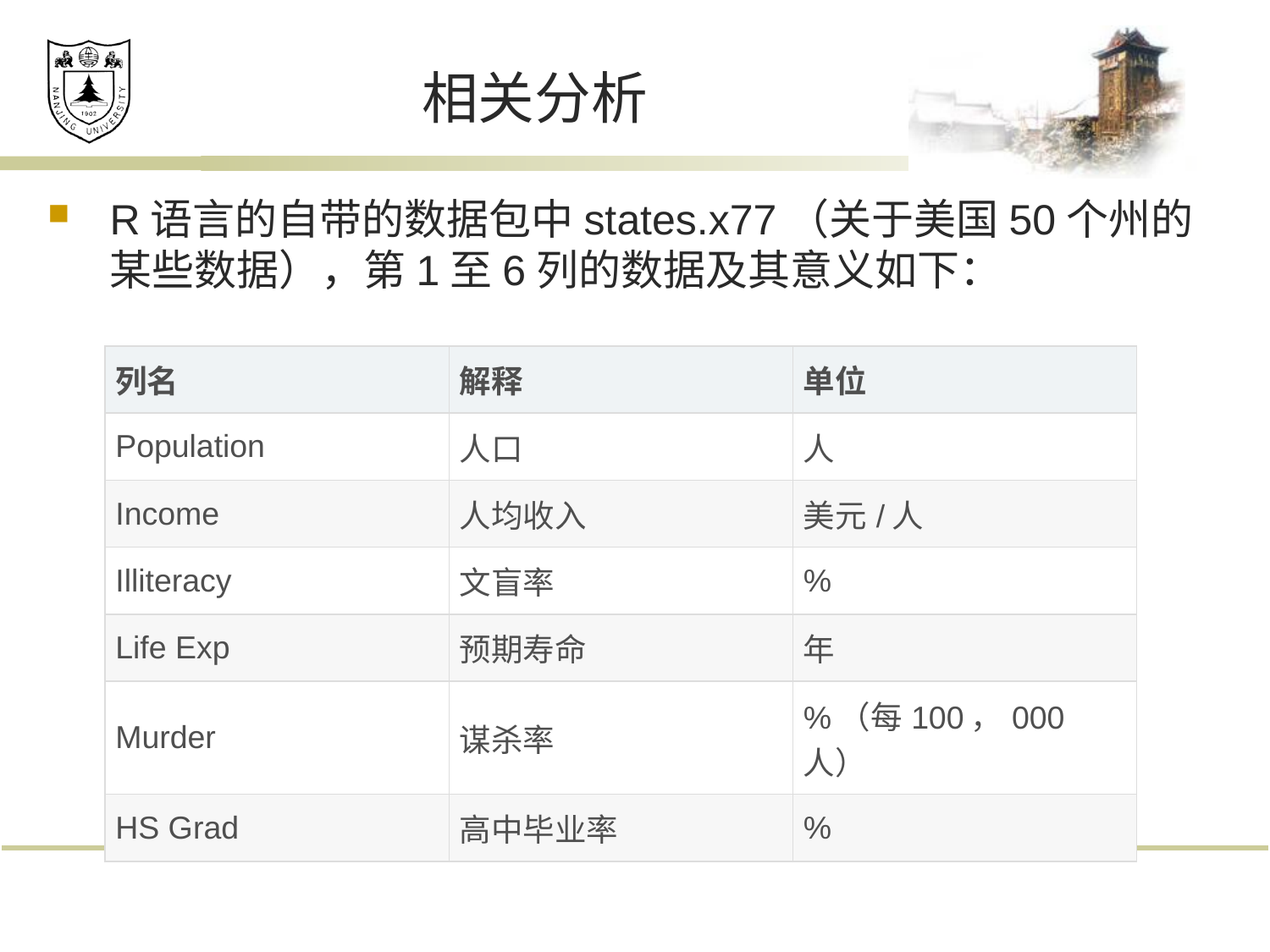

# 相关分析
R语言的自带的数据包中states.x77（关于美国50个州的某些数据），第1至6列的数据及其意义如下：
| 列名 | 解释 | 单位 |
| --- | --- | --- |
| Population | 人口 | 人 |
| Income | 人均收入 | 美元/人 |
| Illiteracy | 文盲率 | % |
| Life Exp | 预期寿命 | 年 |
| Murder | 谋杀率 | %（每100，000人） |
| HS Grad | 高中毕业率 | % |